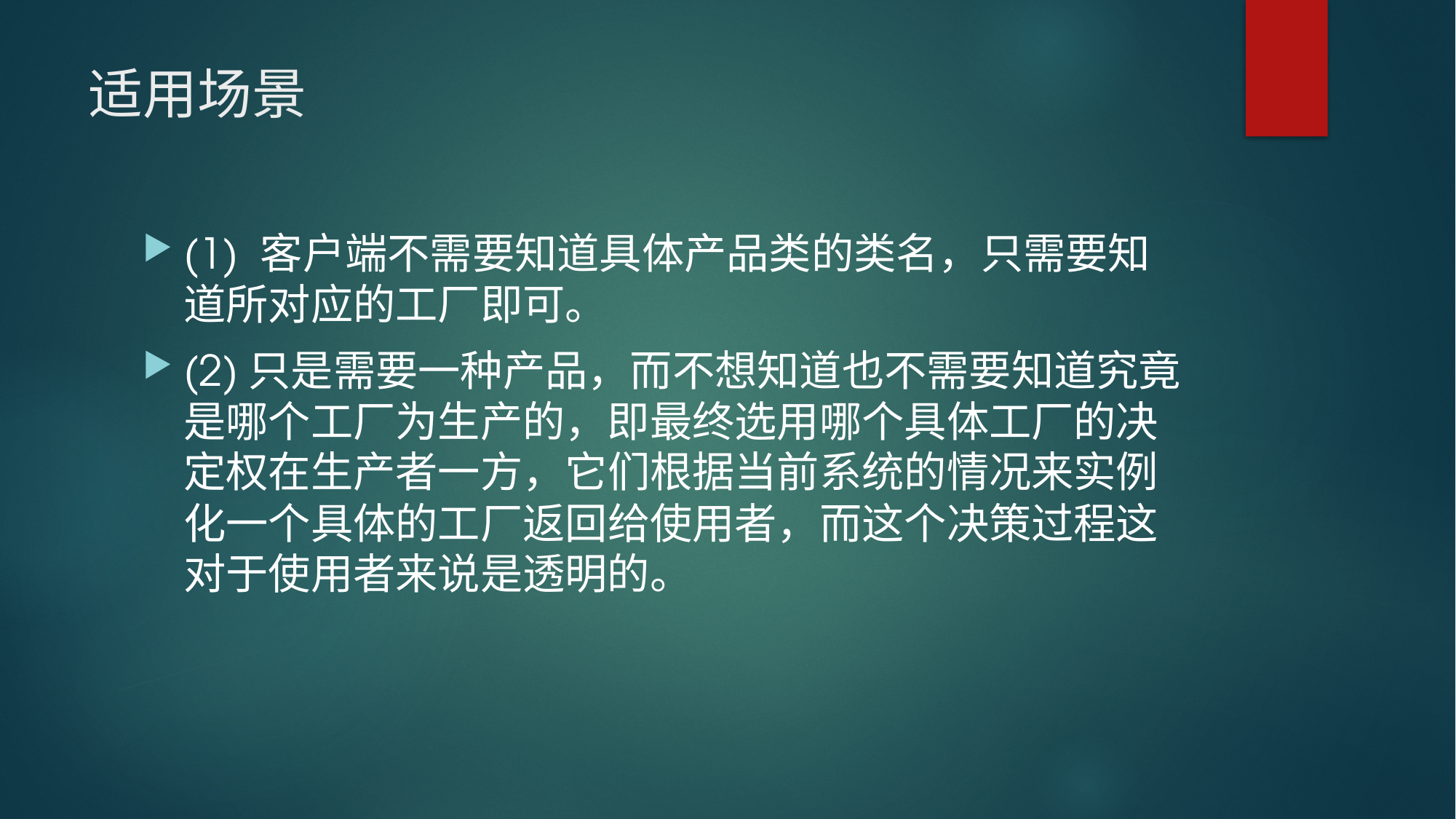

# 适用场景
(1) 客户端不需要知道具体产品类的类名，只需要知道所对应的工厂即可。
(2)只是需要一种产品，而不想知道也不需要知道究竟是哪个工厂为生产的，即最终选用哪个具体工厂的决定权在生产者一方，它们根据当前系统的情况来实例化一个具体的工厂返回给使用者，而这个决策过程这对于使用者来说是透明的。